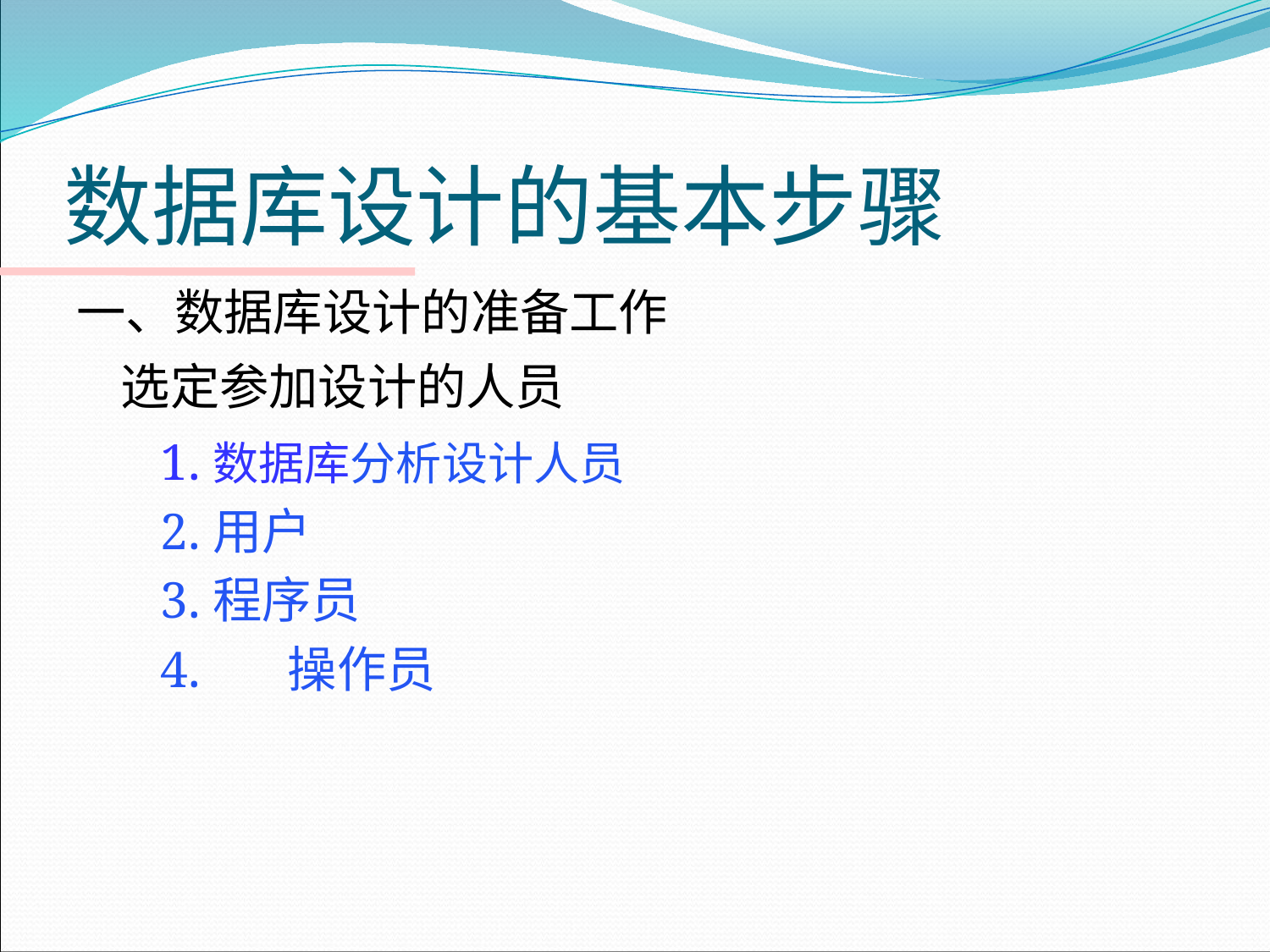

# 数据库设计的基本步骤
一、数据库设计的准备工作
   选定参加设计的人员
	1.数据库分析设计人员
	2.用户
	3.程序员
	4.	操作员

672